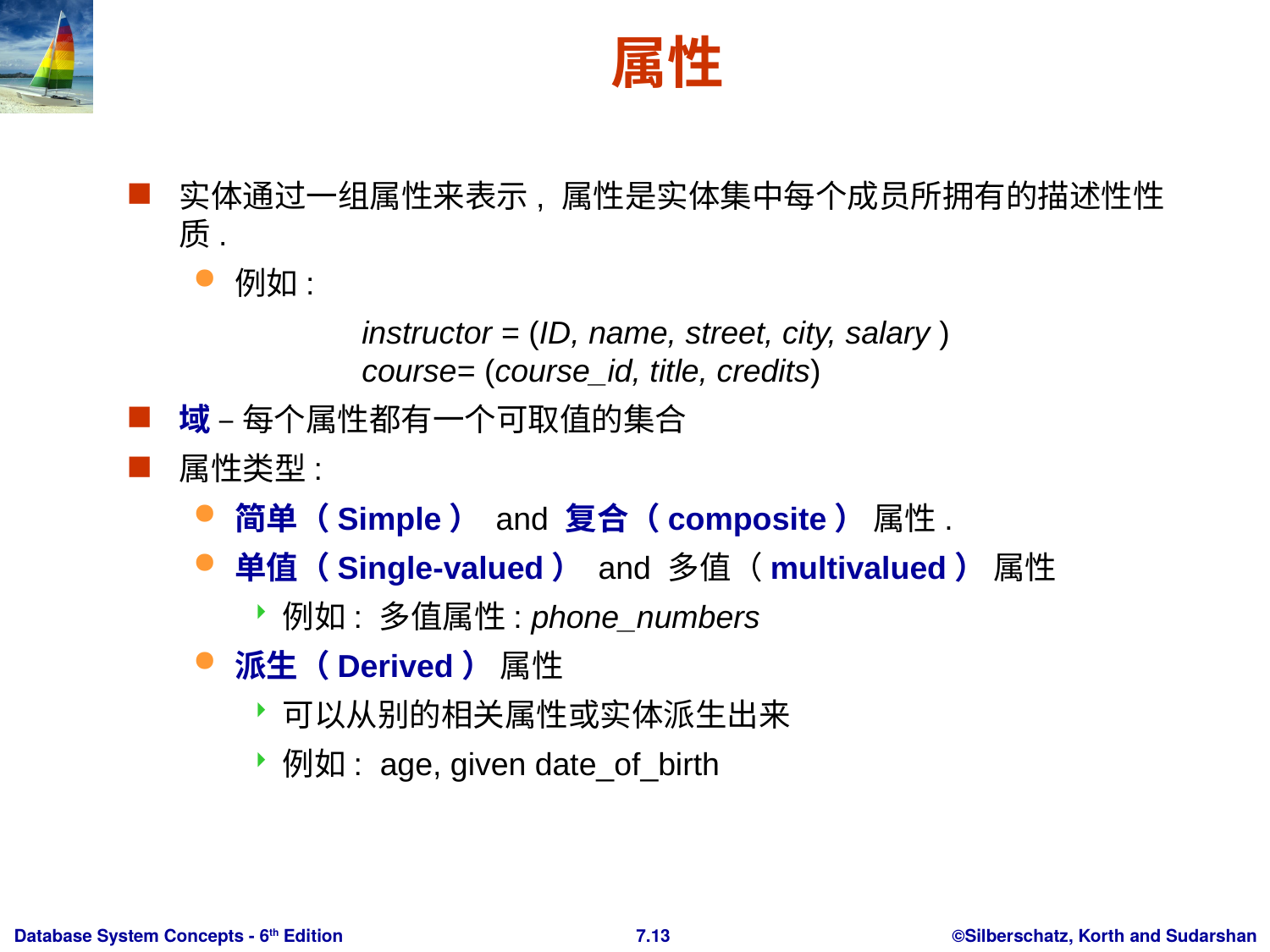

# 属性
实体通过一组属性来表示, 属性是实体集中每个成员所拥有的描述性性质.
例如:
     	instructor = (ID, name, street, city, salary )
	course= (course_id, title, credits)
域 – 每个属性都有一个可取值的集合
属性类型:
简单（Simple） and 复合（composite） 属性.
单值（Single-valued） and 多值（multivalued） 属性
例如: 多值属性: phone_numbers
派生（Derived） 属性
可以从别的相关属性或实体派生出来
例如:  age, given date_of_birth